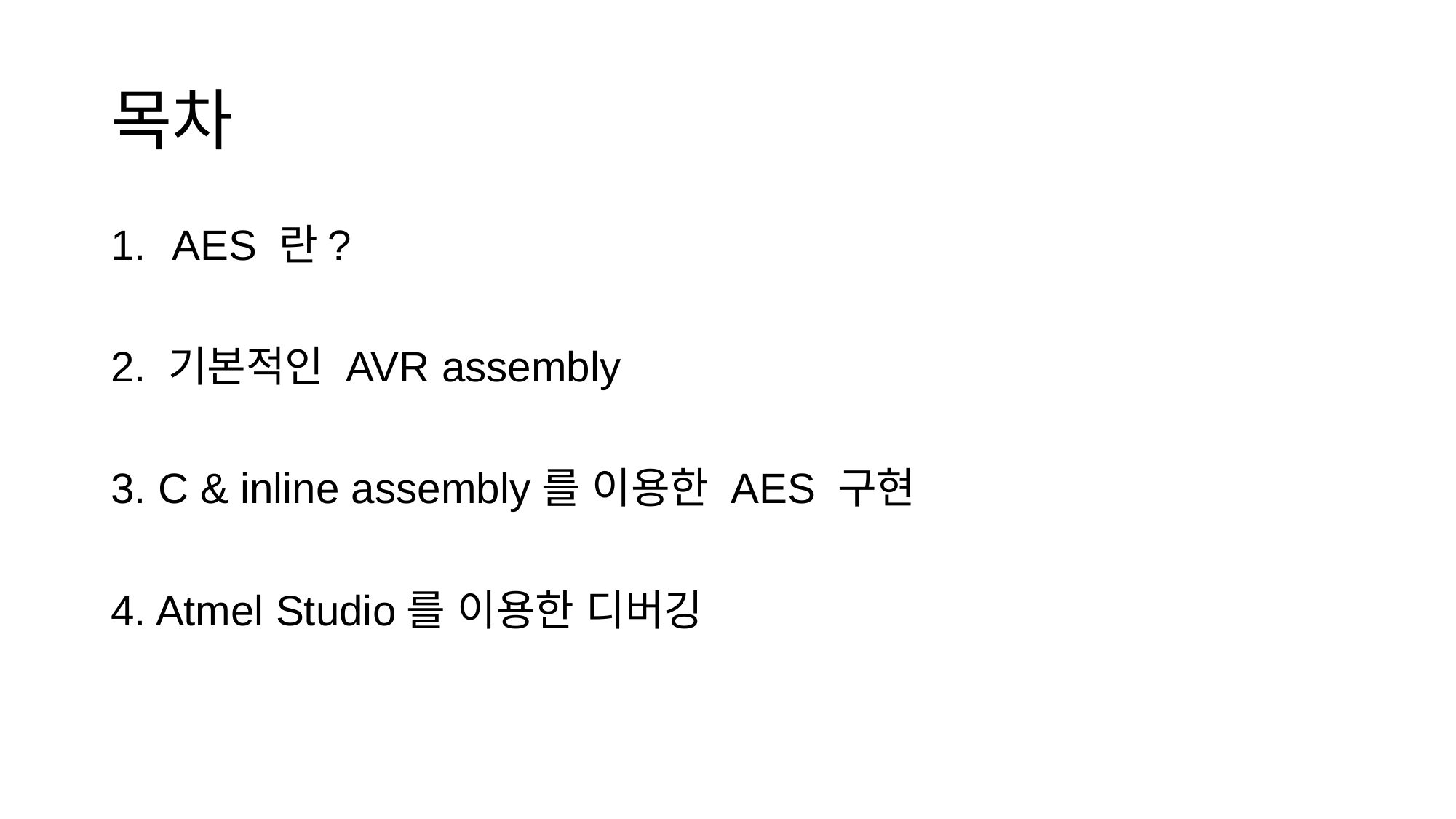

# 목차
AES 란?

2. 기본적인 AVR assembly

3. C & inline assembly를 이용한 AES 구현

4. Atmel Studio를 이용한 디버깅